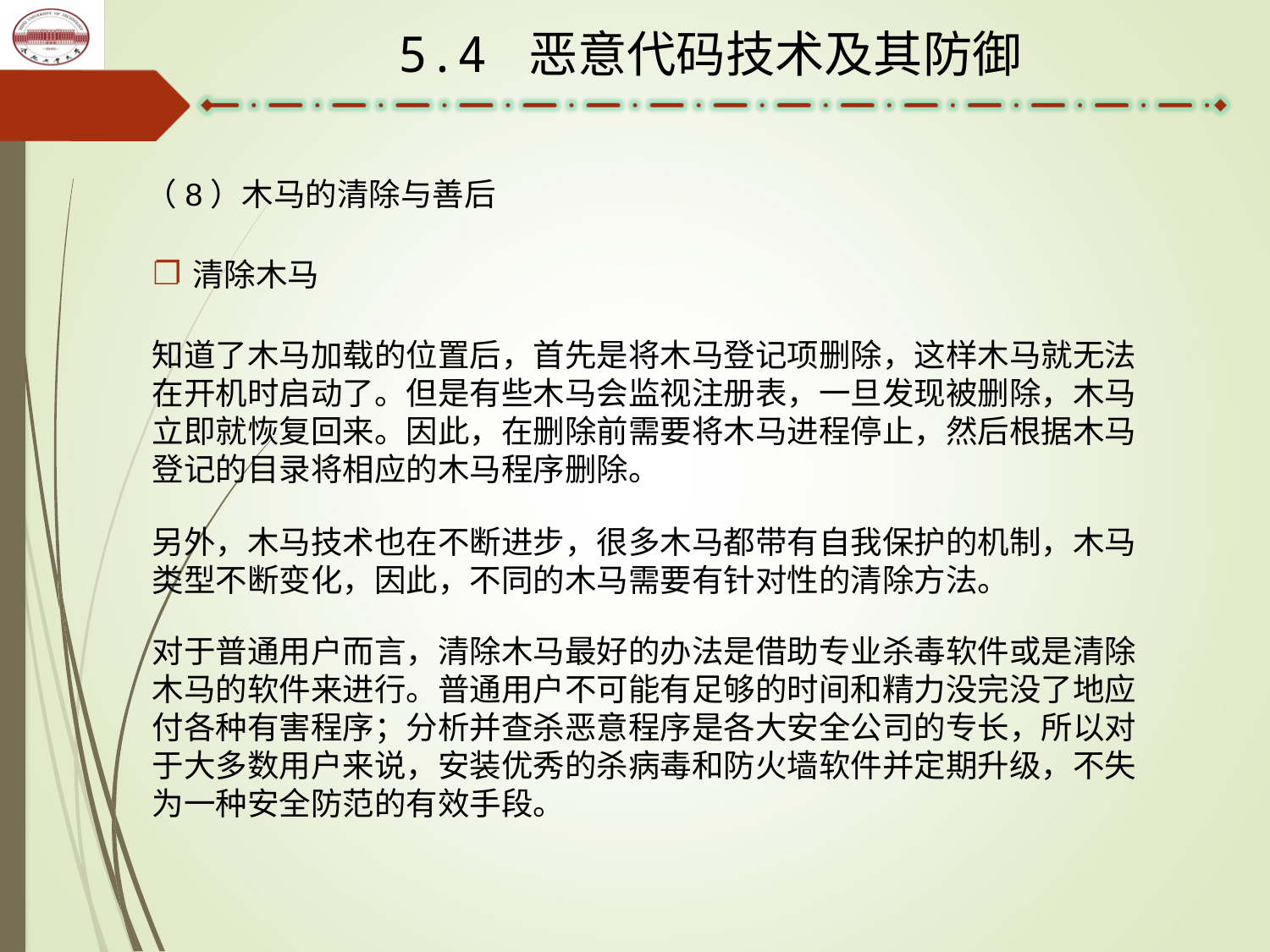

5.4 恶意代码技术及其防御
（8）木马的清除与善后
清除木马
知道了木马加载的位置后，首先是将木马登记项删除，这样木马就无法在开机时启动了。但是有些木马会监视注册表，一旦发现被删除，木马立即就恢复回来。因此，在删除前需要将木马进程停止，然后根据木马登记的目录将相应的木马程序删除。
另外，木马技术也在不断进步，很多木马都带有自我保护的机制，木马类型不断变化，因此，不同的木马需要有针对性的清除方法。
对于普通用户而言，清除木马最好的办法是借助专业杀毒软件或是清除木马的软件来进行。普通用户不可能有足够的时间和精力没完没了地应付各种有害程序；分析并查杀恶意程序是各大安全公司的专长，所以对于大多数用户来说，安装优秀的杀病毒和防火墙软件并定期升级，不失为一种安全防范的有效手段。